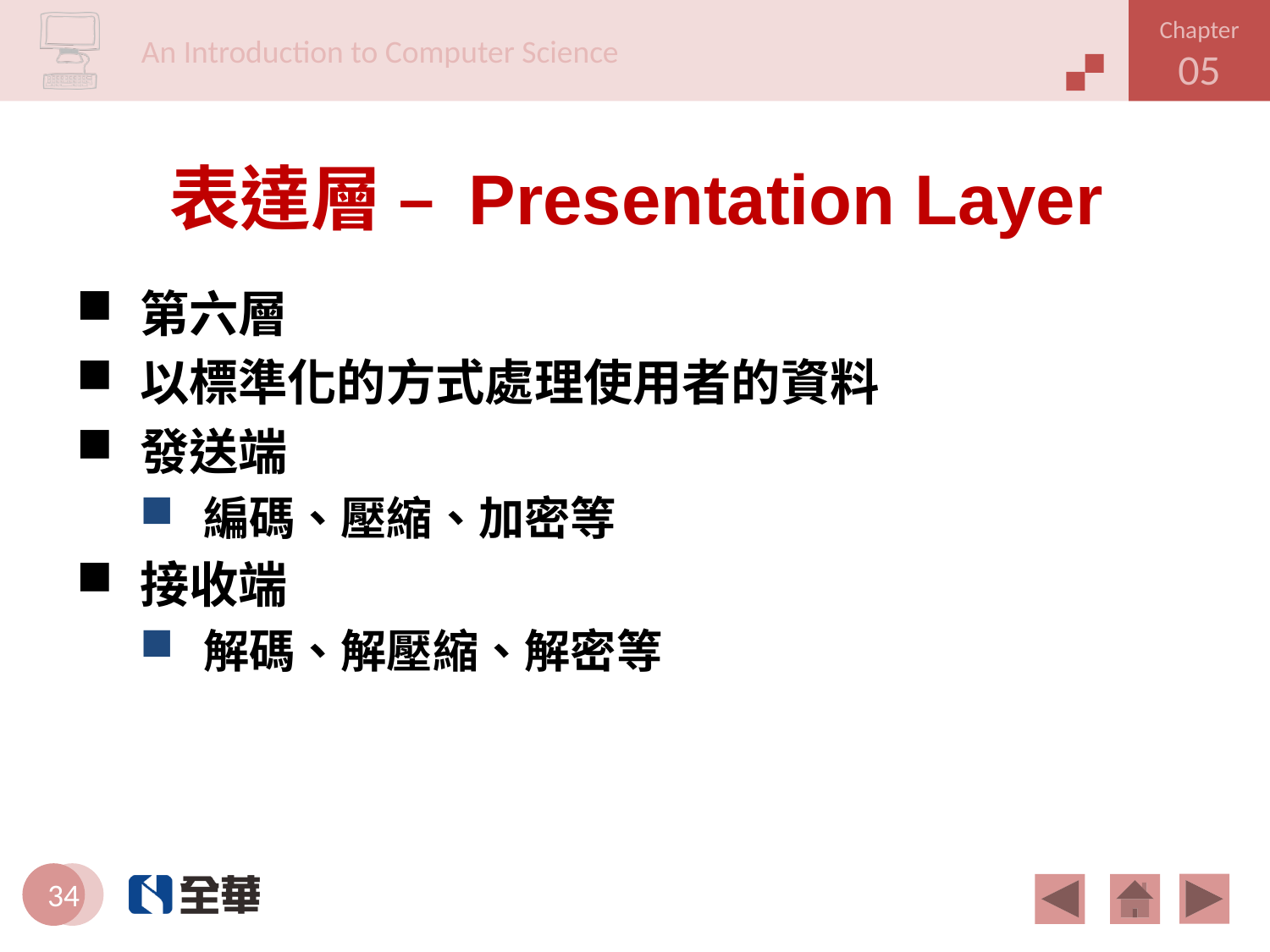

# 表達層 – Presentation Layer
第六層
以標準化的方式處理使用者的資料
發送端
編碼、壓縮、加密等
接收端
解碼、解壓縮、解密等